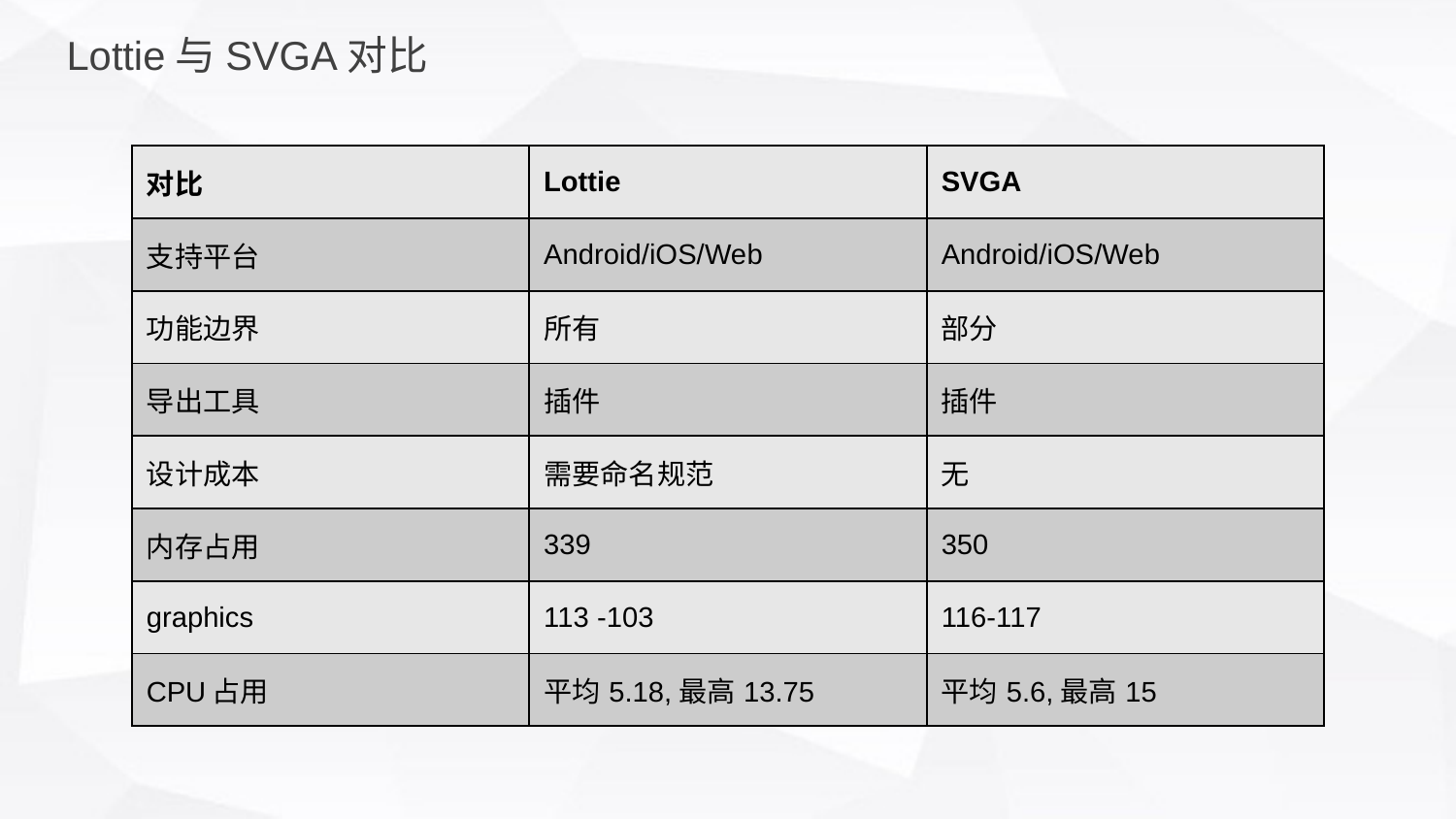

Lottie与SVGA对比
| 对比 | Lottie | SVGA |
| --- | --- | --- |
| 支持平台 | Android/iOS/Web | Android/iOS/Web |
| 功能边界 | 所有 | 部分 |
| 导出工具 | 插件 | 插件 |
| 设计成本 | 需要命名规范 | 无 |
| 内存占用 | 339 | 350 |
| graphics | 113 -103 | 116-117 |
| CPU占用 | 平均5.18,最高13.75 | 平均5.6,最高15 |